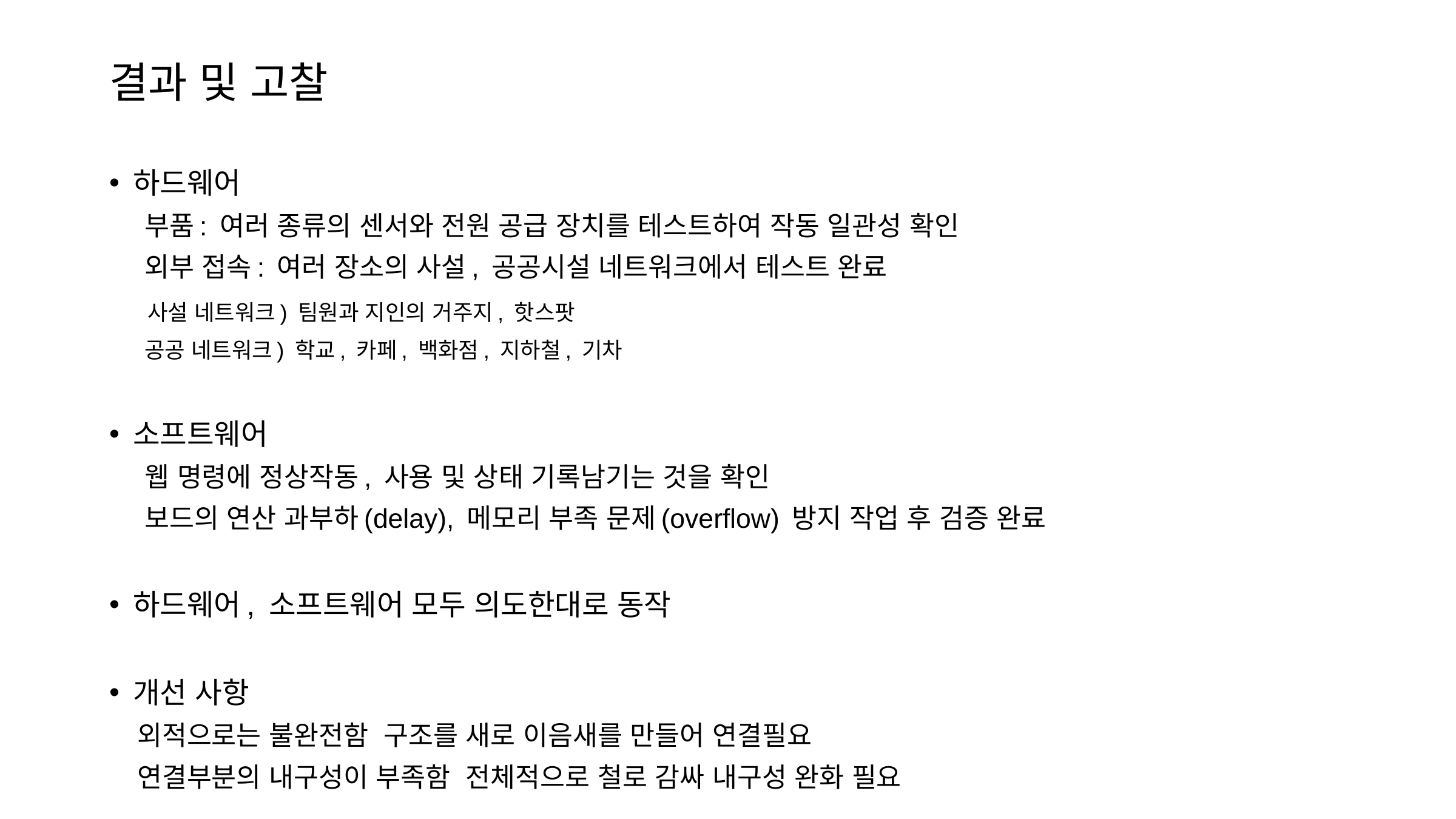

# 결과 및 고찰
하드웨어
    부품: 여러 종류의 센서와 전원 공급 장치를 테스트하여 작동 일관성 확인
    외부 접속: 여러 장소의 사설, 공공시설 네트워크에서 테스트 완료
    사설 네트워크) 팀원과 지인의 거주지, 핫스팟
     공공 네트워크) 학교, 카페, 백화점, 지하철, 기차

소프트웨어
    웹 명령에 정상작동, 사용 및 상태 기록남기는 것을 확인
    보드의 연산 과부하(delay), 메모리 부족 문제(overflow) 방지 작업 후 검증 완료

하드웨어, 소프트웨어 모두 의도한대로 동작

개선 사항
   외적으로는 불완전함  구조를 새로 이음새를 만들어 연결필요
   연결부분의 내구성이 부족함  전체적으로 철로 감싸 내구성 완화 필요